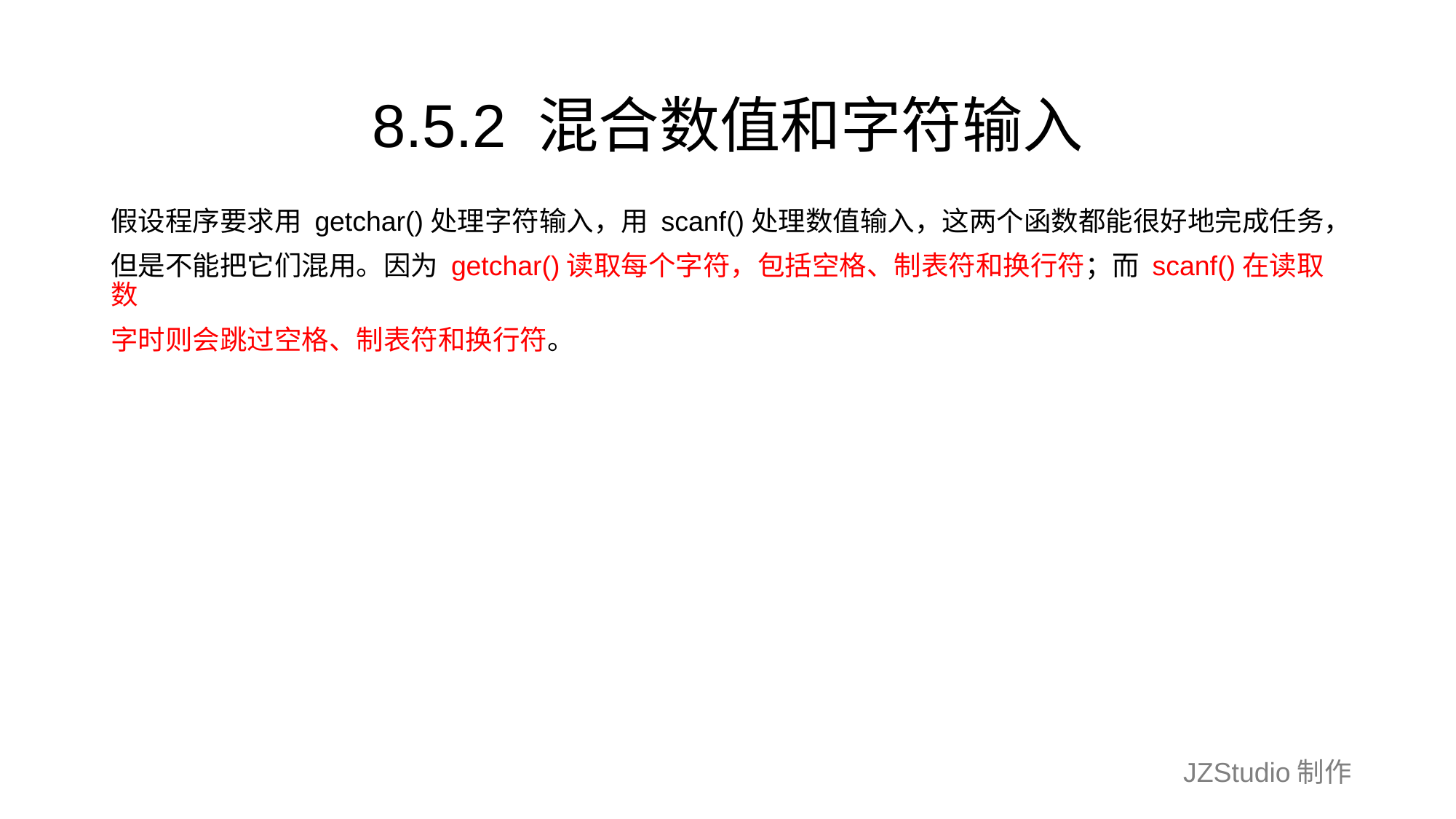

# 8.5.2 混合数值和字符输入
假设程序要求用 getchar()处理字符输入，用 scanf()处理数值输入，这两个函数都能很好地完成任务，
但是不能把它们混用。因为 getchar()读取每个字符，包括空格、制表符和换行符；而 scanf()在读取数
字时则会跳过空格、制表符和换行符。